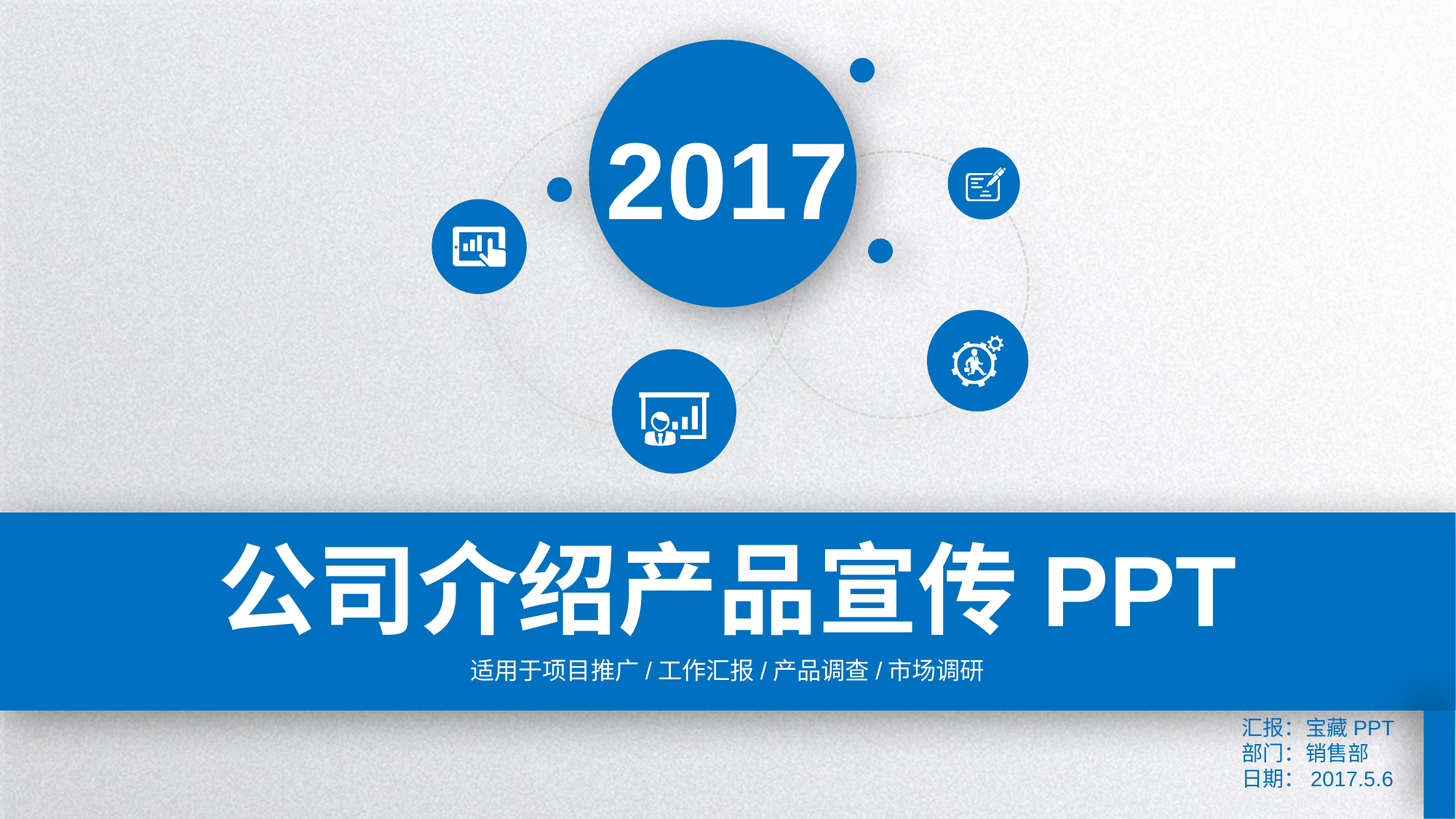

2017

公司介绍产品宣传PPT
适用于项目推广/工作汇报/产品调查/市场调研
汇报：宝藏PPT
部门：销售部
日期：2017.5.6